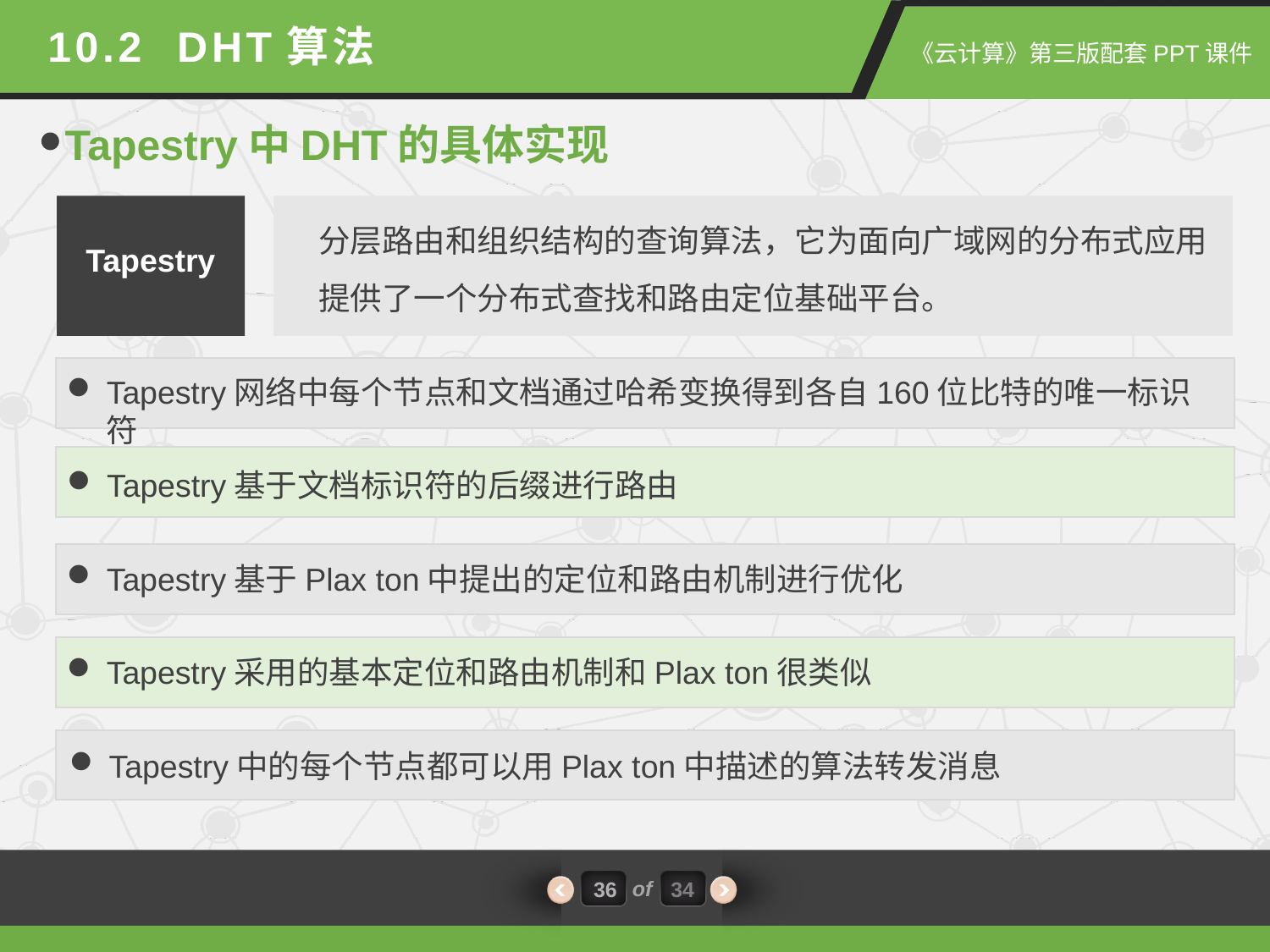

10.2  DHT算法
Tapestry中DHT的具体实现

分层路由和组织结构的查询算法，它为面向广域网的分布式应用提供了一个分布式查找和路由定位基础平台。
Tapestry

Tapestry网络中每个节点和文档通过哈希变换得到各自160位比特的唯一标识符

Tapestry基于文档标识符的后缀进行路由

Tapestry基于Plax ton中提出的定位和路由机制进行优化

Tapestry采用的基本定位和路由机制和Plax ton很类似

Tapestry中的每个节点都可以用Plax ton中描述的算法转发消息
36